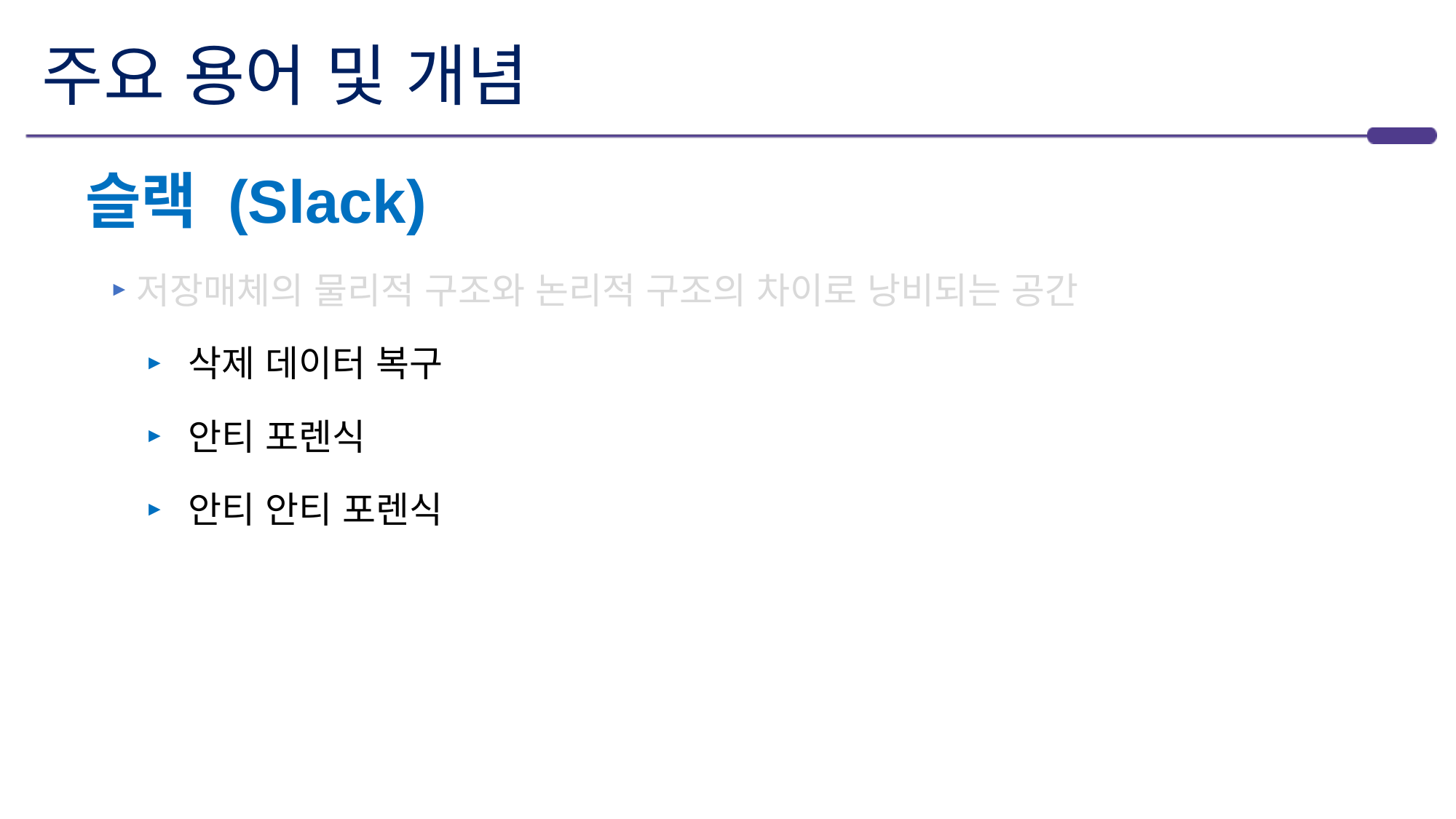

# 주요 용어 및 개념
슬랙 (Slack)
저장매체의 물리적 구조와 논리적 구조의 차이로 낭비되는 공간
삭제 데이터 복구
안티 포렌식
안티 안티 포렌식